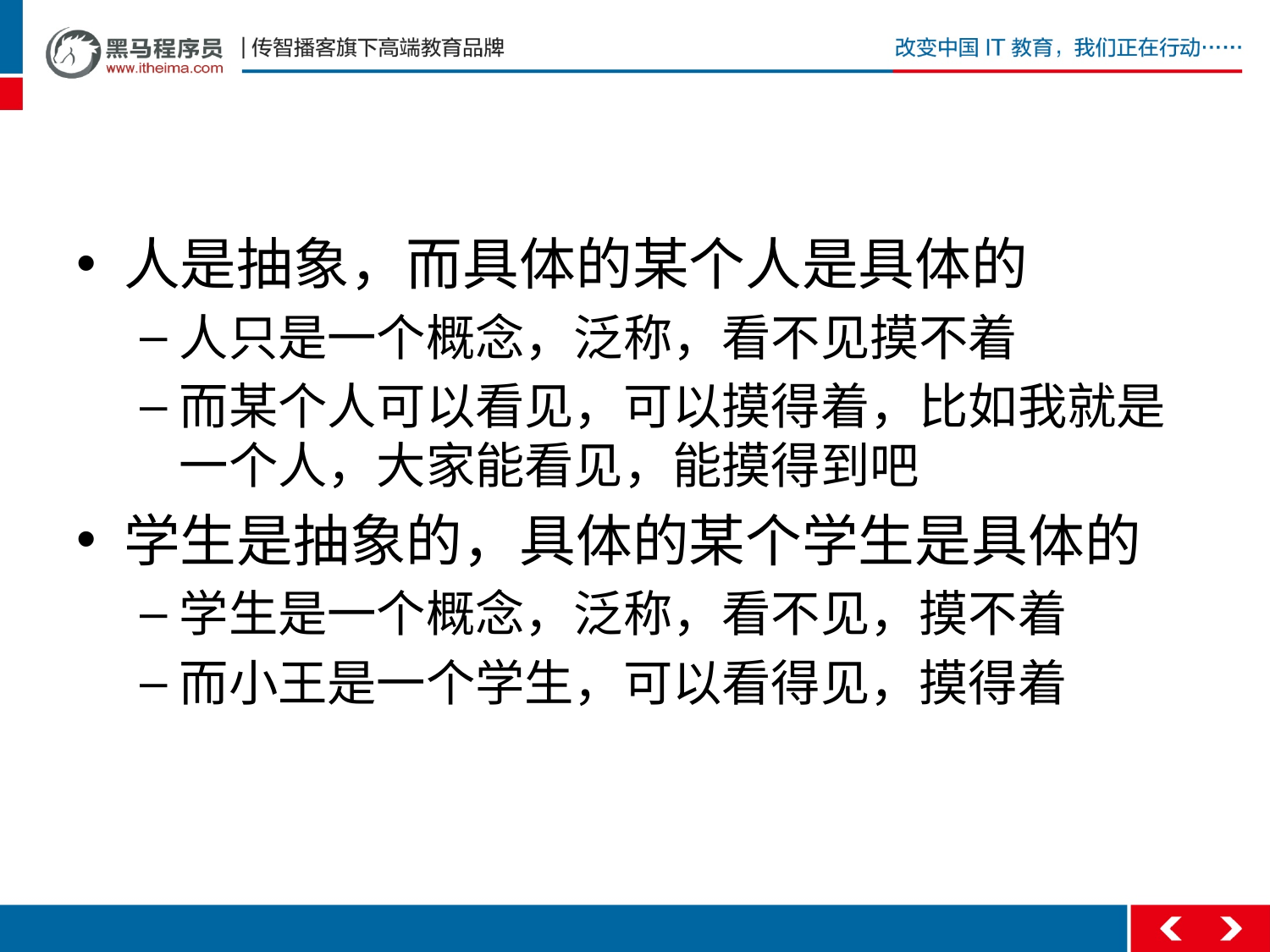

#
人是抽象，而具体的某个人是具体的
人只是一个概念，泛称，看不见摸不着
而某个人可以看见，可以摸得着，比如我就是一个人，大家能看见，能摸得到吧
学生是抽象的，具体的某个学生是具体的
学生是一个概念，泛称，看不见，摸不着
而小王是一个学生，可以看得见，摸得着